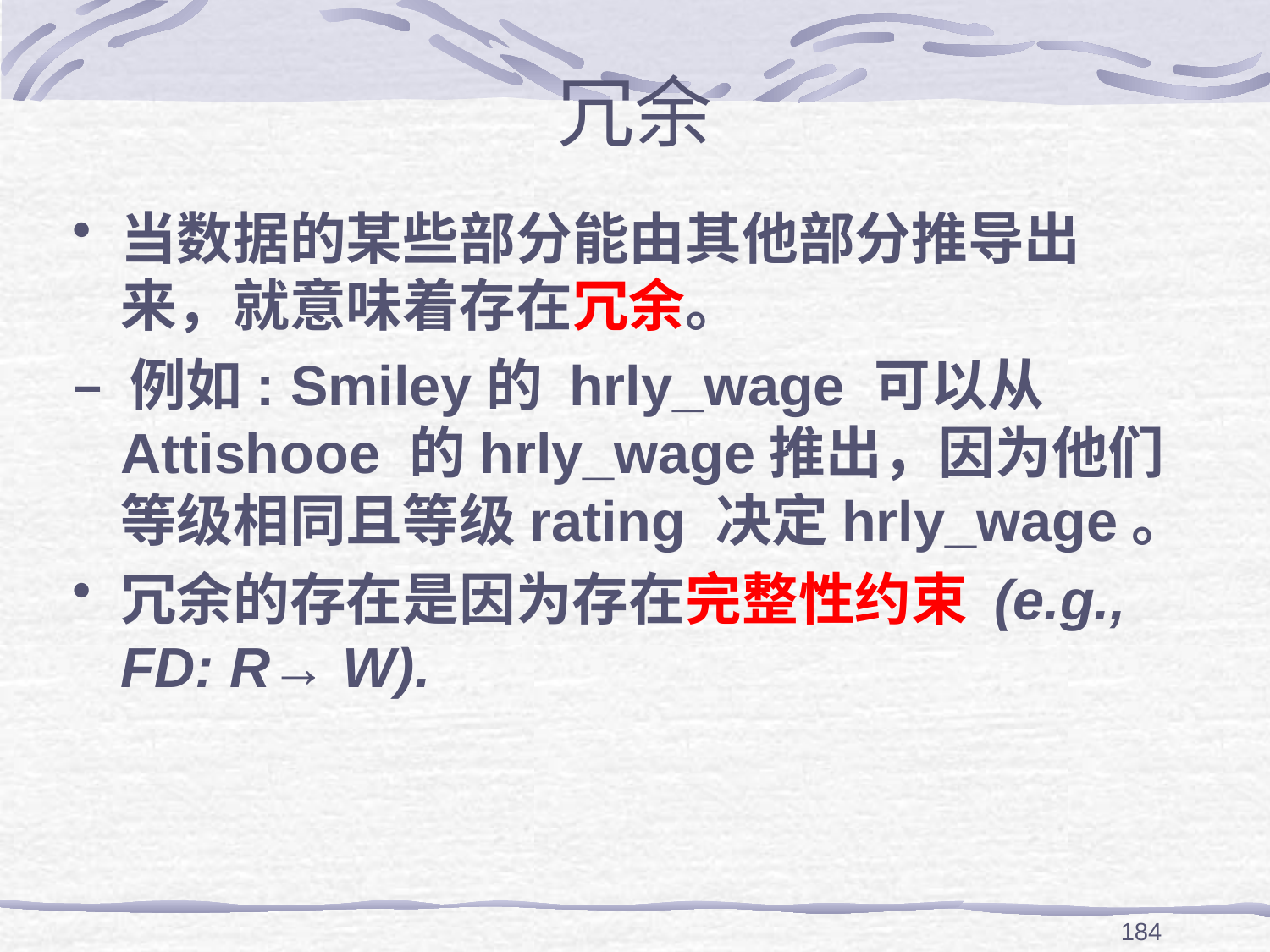

# 冗余
当数据的某些部分能由其他部分推导出来，就意味着存在冗余。
– 例如: Smiley的 hrly_wage 可以从Attishooe 的hrly_wage推出，因为他们等级相同且等级rating 决定hrly_wage。
冗余的存在是因为存在完整性约束 (e.g., FD: R→ W).
184